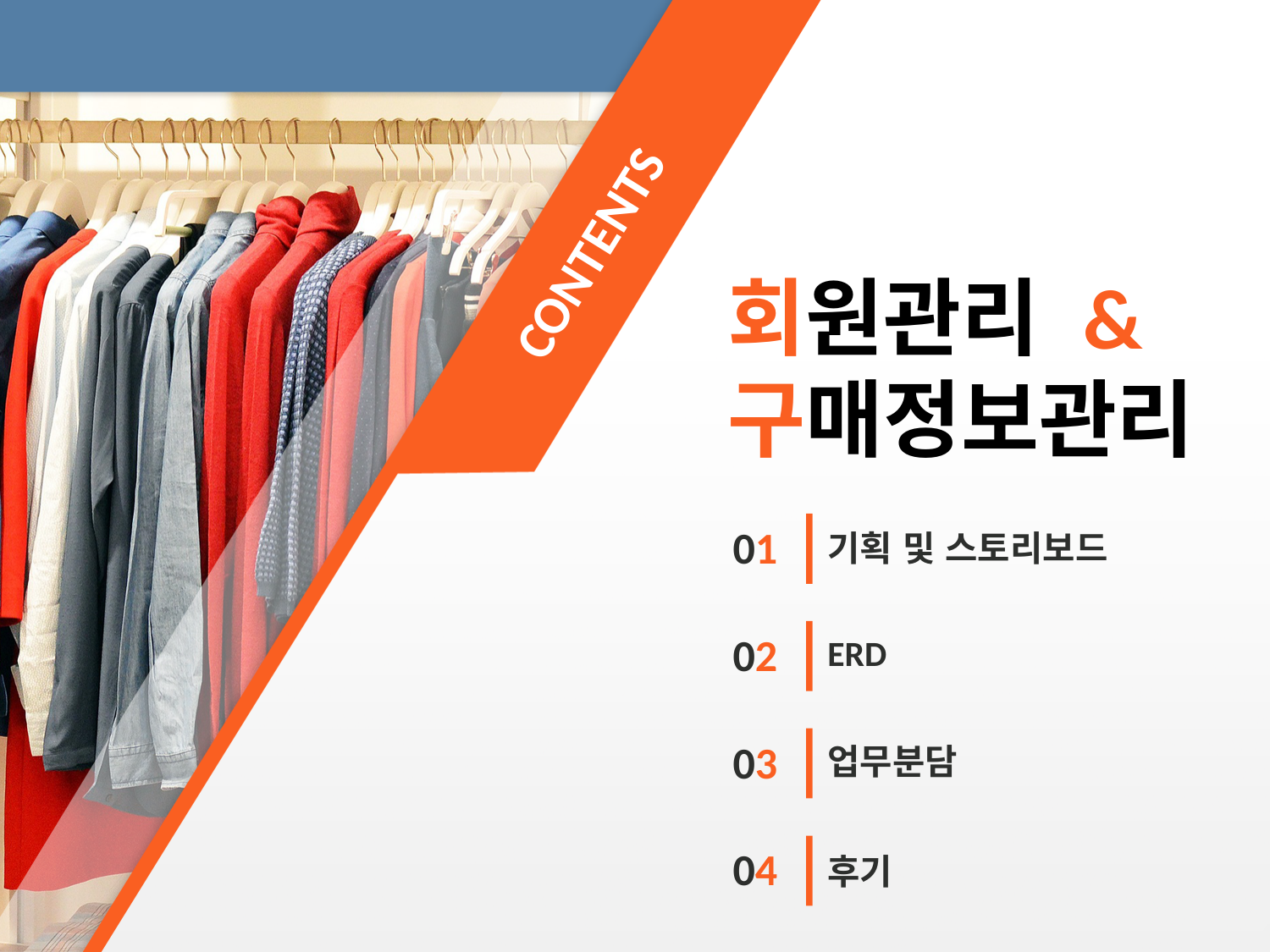

CONTENTS
회원관리 &
구매정보관리
01

기획 및 스토리보드
02

ERD
03

업무분담
04

후기